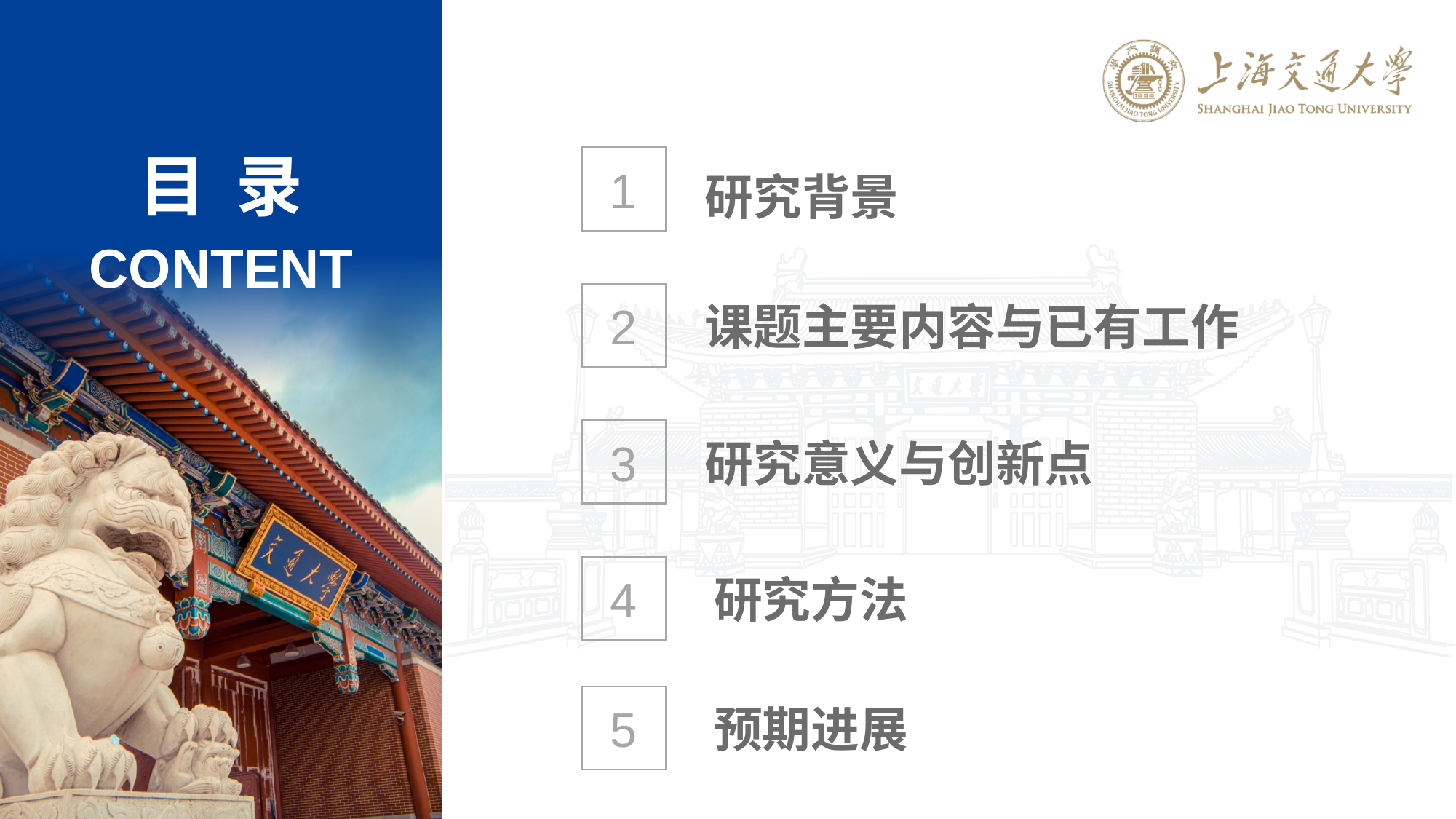

1
研究背景
2
课题主要内容与已有工作
3
研究意义与创新点
4
研究方法
预期进展
5